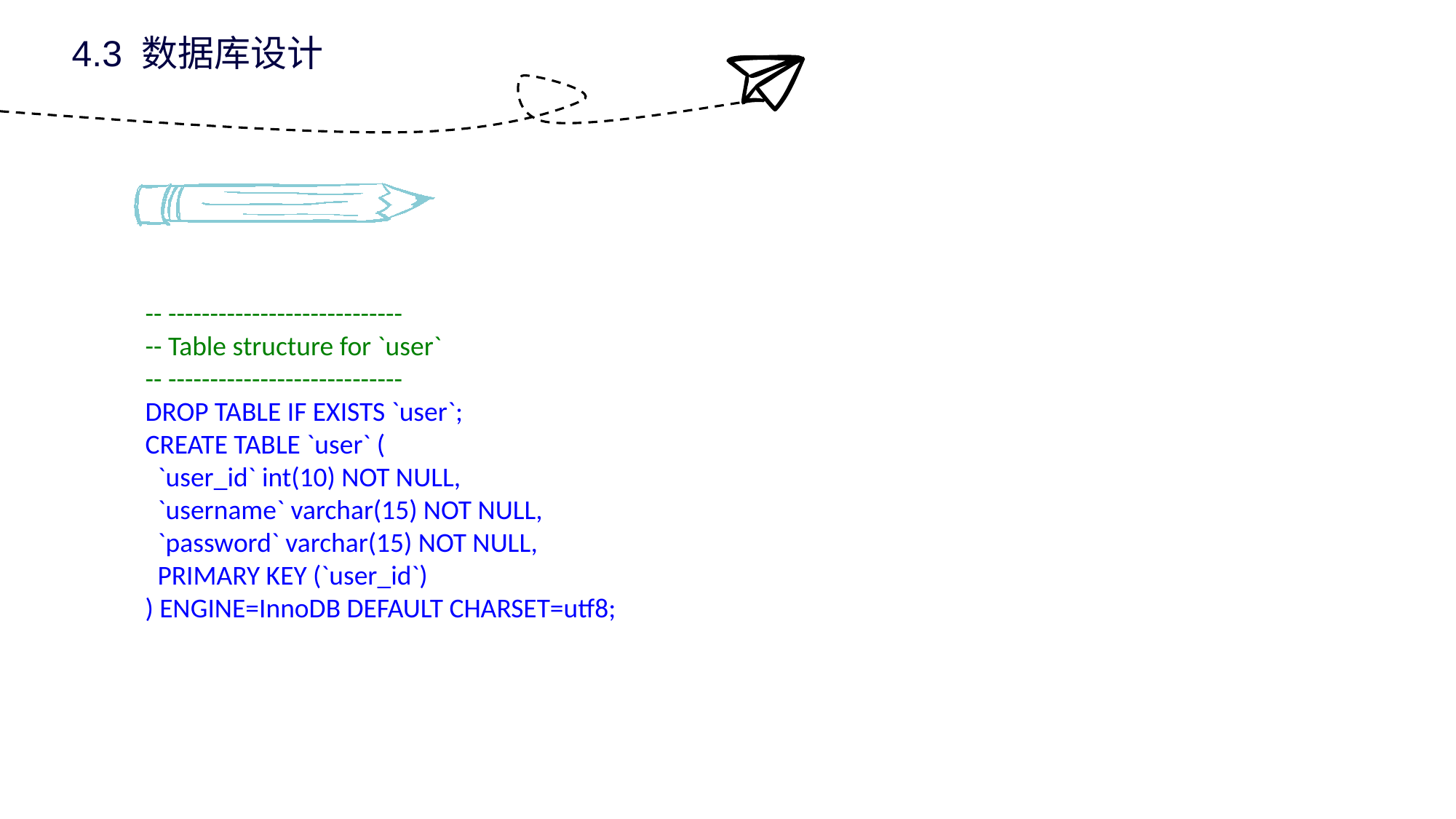

4.3 数据库设计

-- ----------------------------
-- Table structure for `user`
-- ----------------------------
DROP TABLE IF EXISTS `user`;
CREATE TABLE `user` (
  `user_id` int(10) NOT NULL,
  `username` varchar(15) NOT NULL,
  `password` varchar(15) NOT NULL,
  PRIMARY KEY (`user_id`)
) ENGINE=InnoDB DEFAULT CHARSET=utf8;